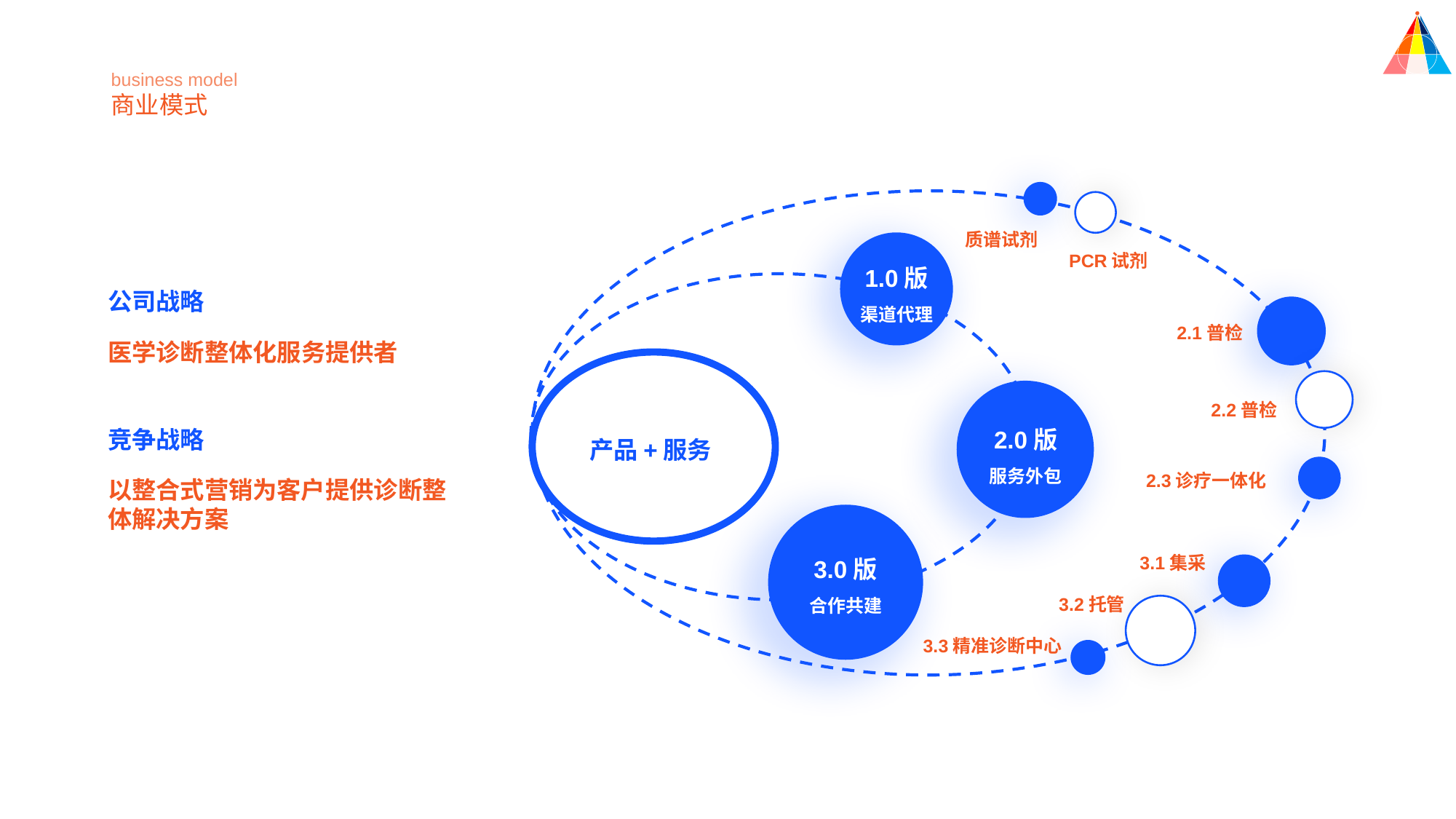

business model
商业模式

质谱试剂

PCR试剂
1.0版
渠道代理

公司战略

2.1普检
医学诊断整体化服务提供者

2.2普检
竞争战略
2.0版
服务外包
产品+服务

2.3诊疗一体化
以整合式营销为客户提供诊断整体解决方案

3.1集采
3.0版
合作共建

3.2托管

3.3精准诊断中心